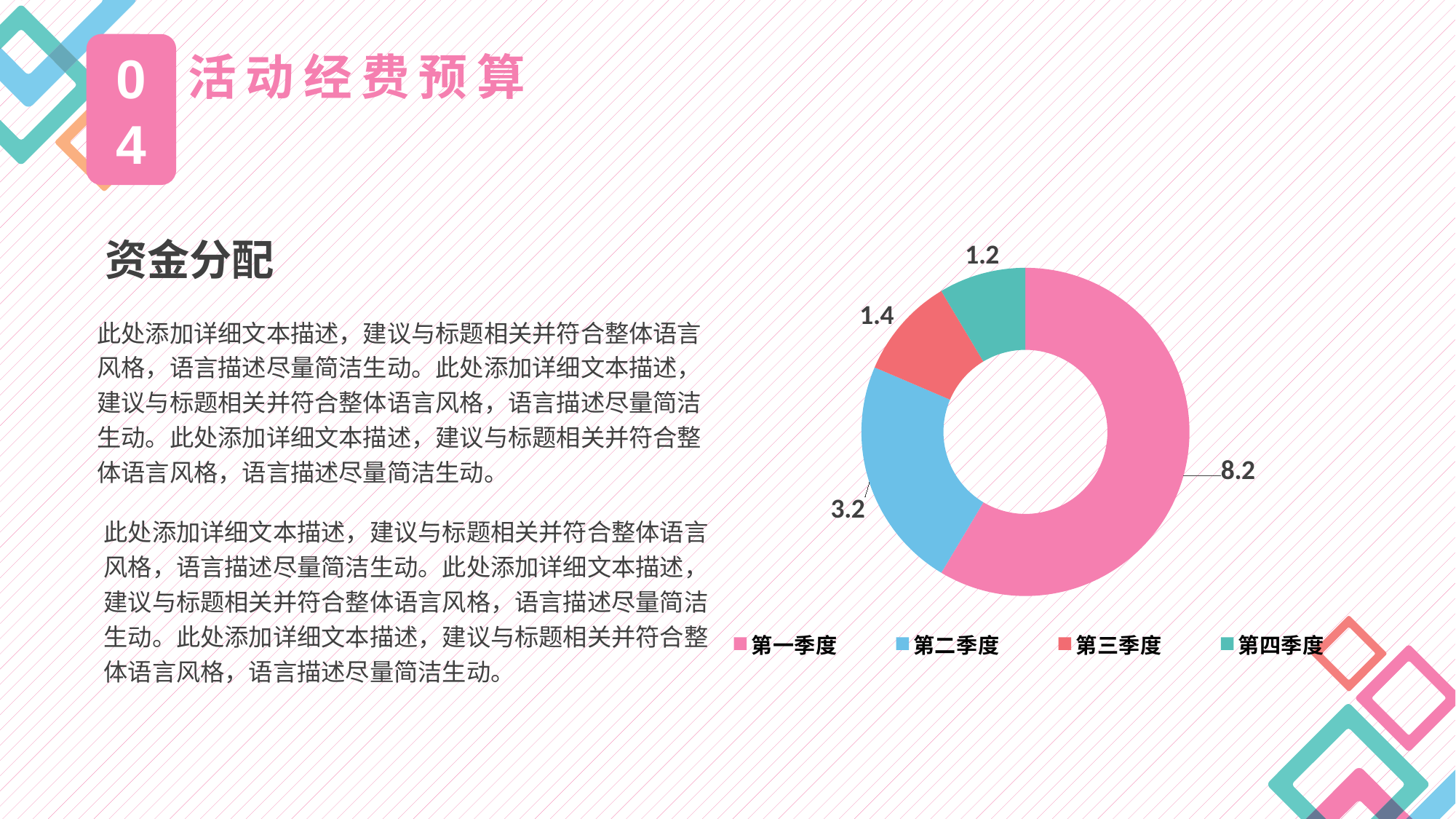

04
活动经费预算

### Chart

| Category | 销售额 |
|---|---|
| 第一季度 | 8.2 |
| 第二季度 | 3.2 |
| 第三季度 | 1.4 |
| 第四季度 | 1.2 |
资金分配
此处添加详细文本描述，建议与标题相关并符合整体语言风格，语言描述尽量简洁生动。此处添加详细文本描述，建议与标题相关并符合整体语言风格，语言描述尽量简洁生动。此处添加详细文本描述，建议与标题相关并符合整体语言风格，语言描述尽量简洁生动。

此处添加详细文本描述，建议与标题相关并符合整体语言风格，语言描述尽量简洁生动。此处添加详细文本描述，建议与标题相关并符合整体语言风格，语言描述尽量简洁生动。此处添加详细文本描述，建议与标题相关并符合整体语言风格，语言描述尽量简洁生动。